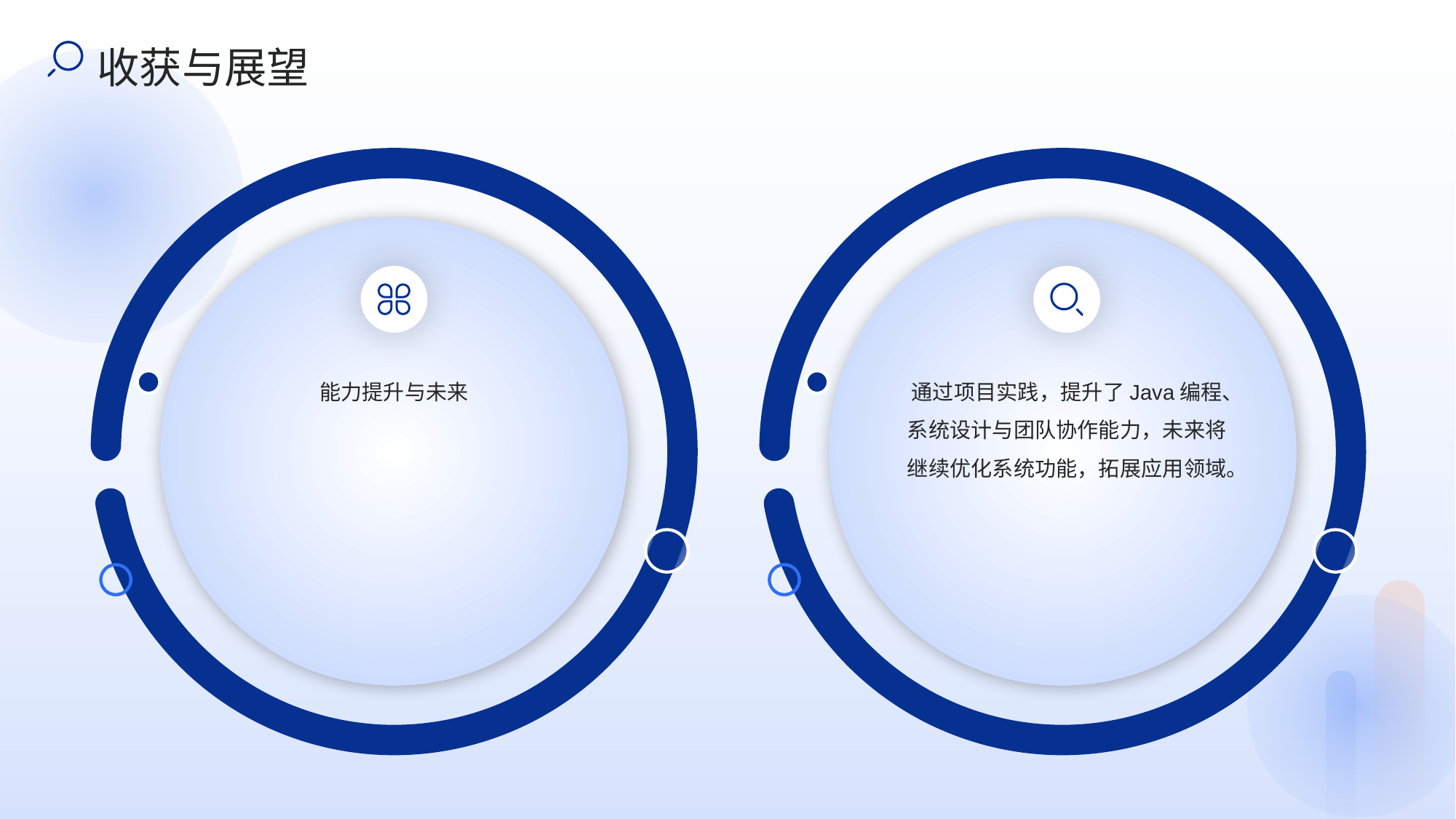

收获与展望

能力提升与未来
通过项目实践，提升了Java编程、系统设计与团队协作能力，未来将继续优化系统功能，拓展应用领域。